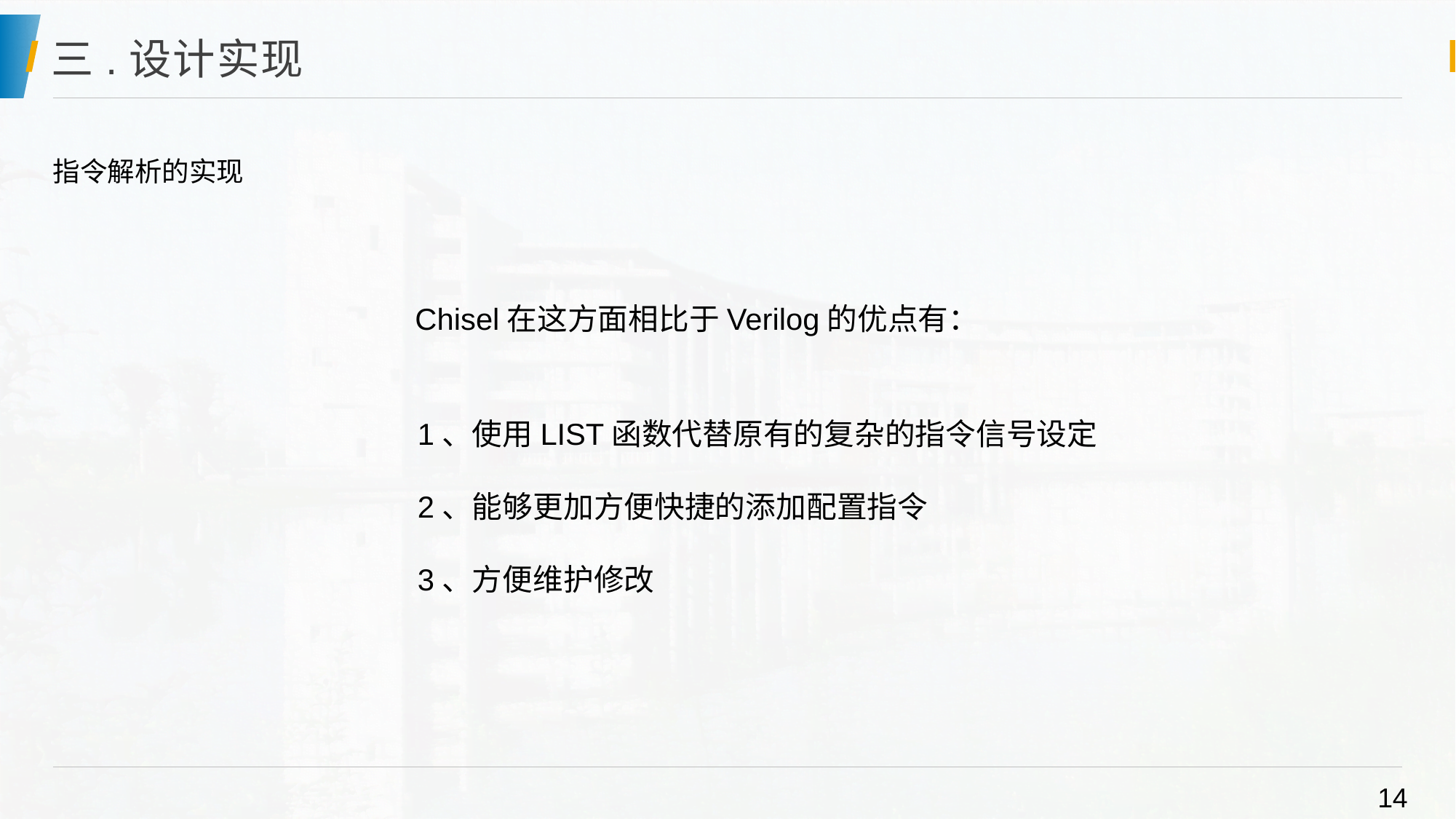

# 三.设计实现
指令解析的实现
Chisel在这方面相比于Verilog的优点有：
1、使用LIST函数代替原有的复杂的指令信号设定

2、能够更加方便快捷的添加配置指令

3、方便维护修改

14